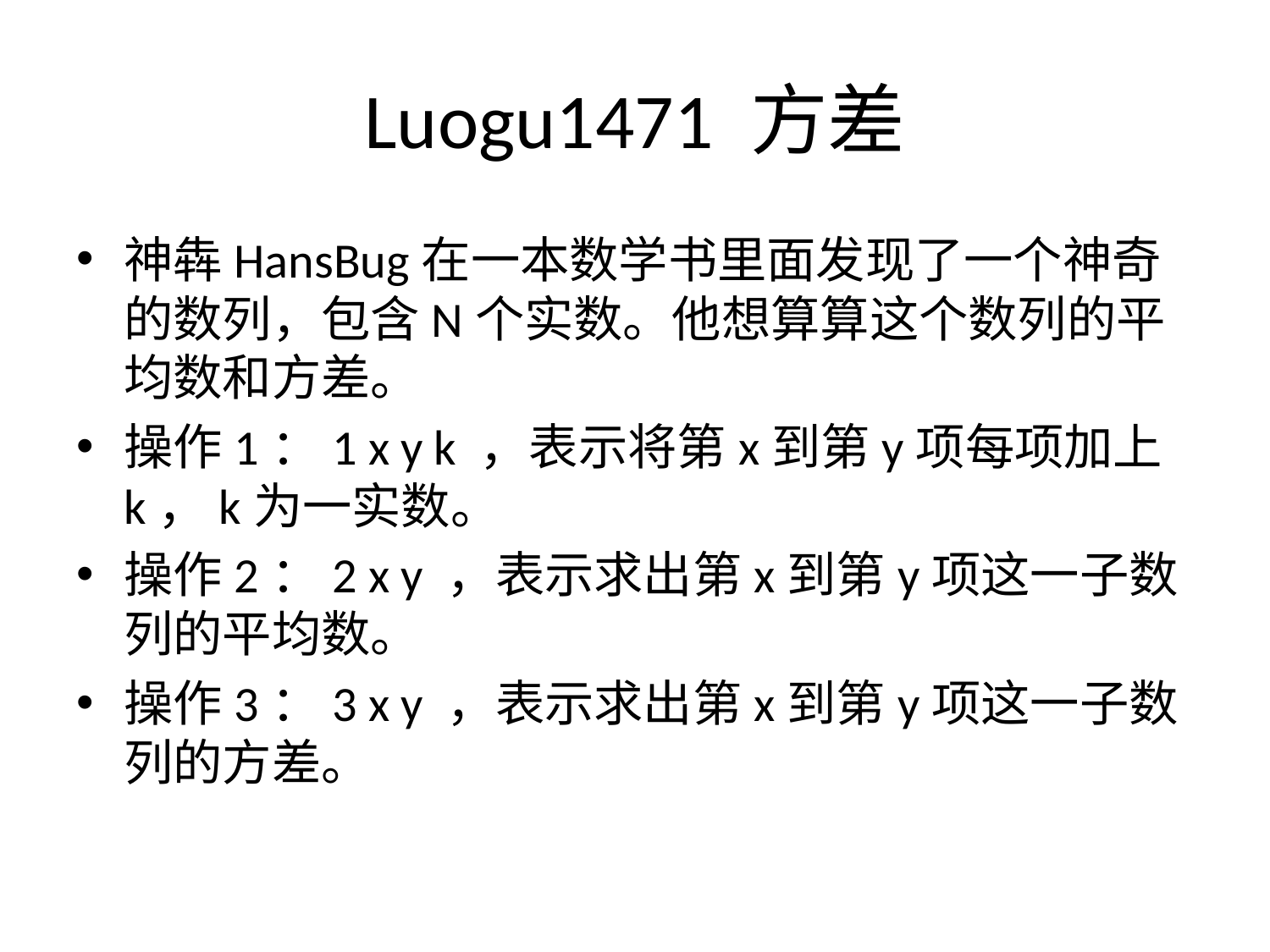

# Luogu1471 方差
神犇HansBug在一本数学书里面发现了一个神奇的数列，包含N个实数。他想算算这个数列的平均数和方差。
操作1：1 x y k ，表示将第x到第y项每项加上k，k为一实数。
操作2：2 x y ，表示求出第x到第y项这一子数列的平均数。
操作3：3 x y ，表示求出第x到第y项这一子数列的方差。